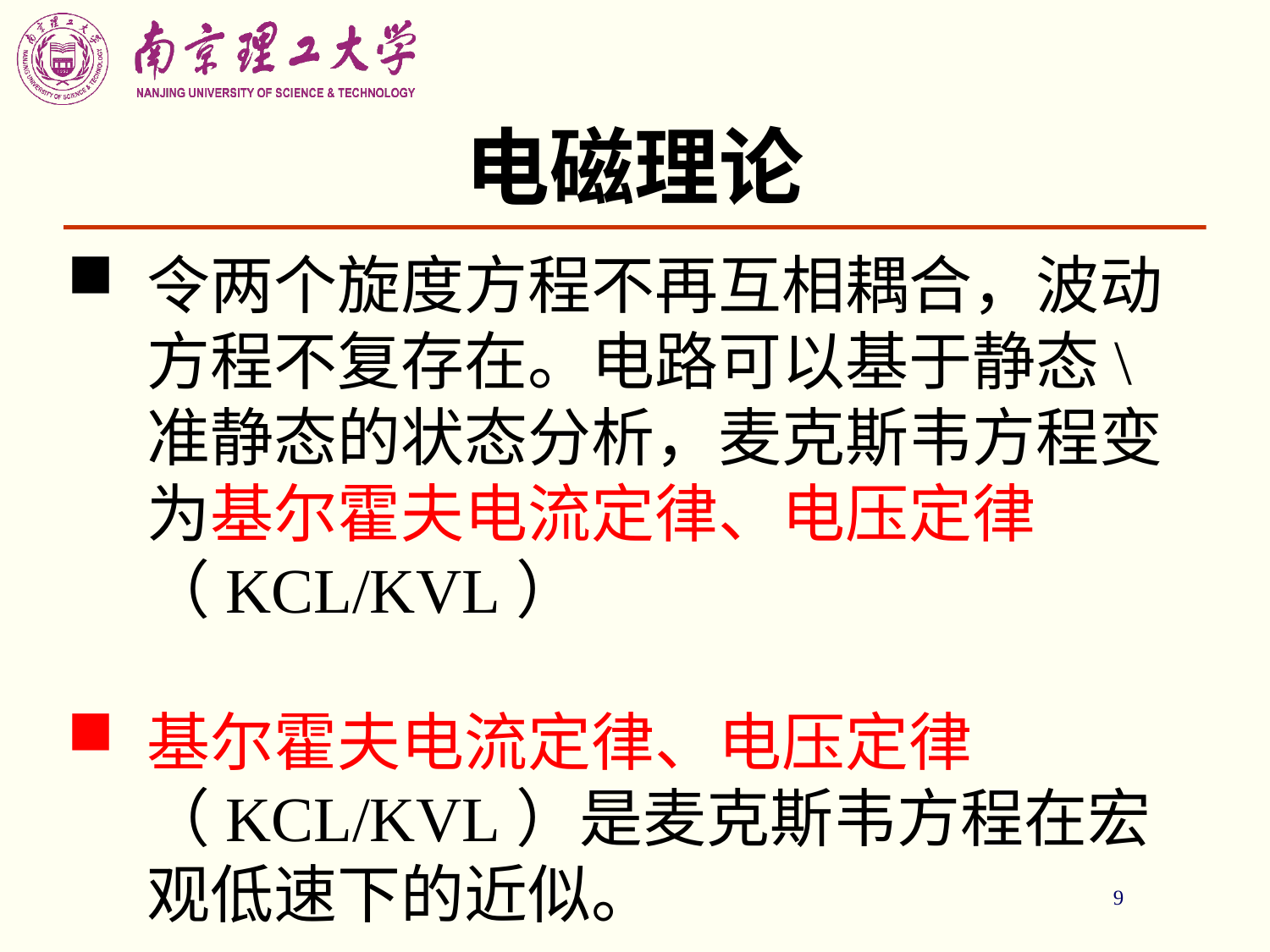

# 电磁理论
令两个旋度方程不再互相耦合，波动方程不复存在。电路可以基于静态\准静态的状态分析，麦克斯韦方程变为基尔霍夫电流定律、电压定律（KCL/KVL）

基尔霍夫电流定律、电压定律（KCL/KVL）是麦克斯韦方程在宏观低速下的近似。